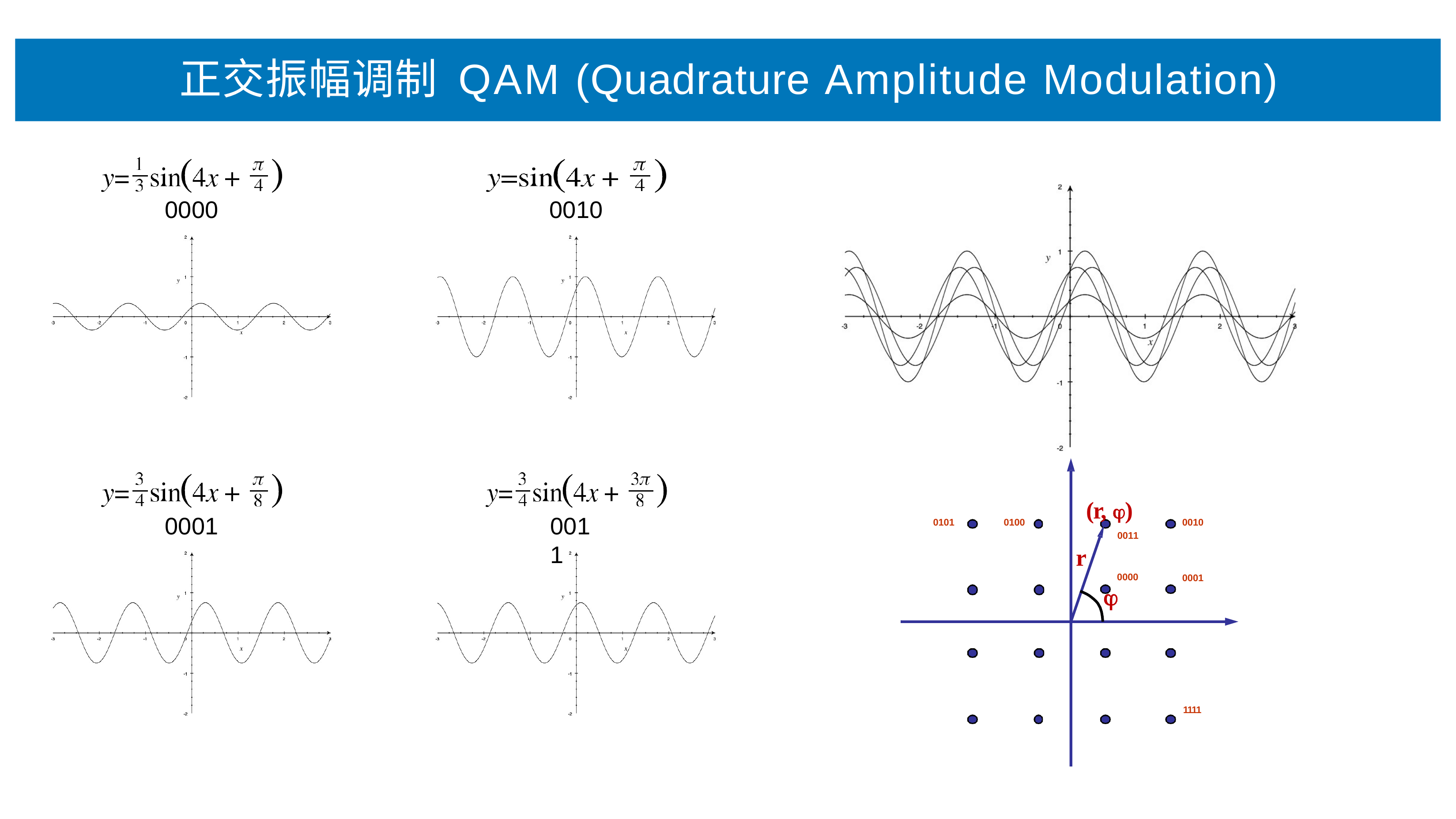

# 正交振幅调制 QAM (Quadrature Amplitude Modulation)

0000
0010

(r, ϕ)
0011

0001
0011
0101
0100
0010

r

0000
ϕ
0001

1111